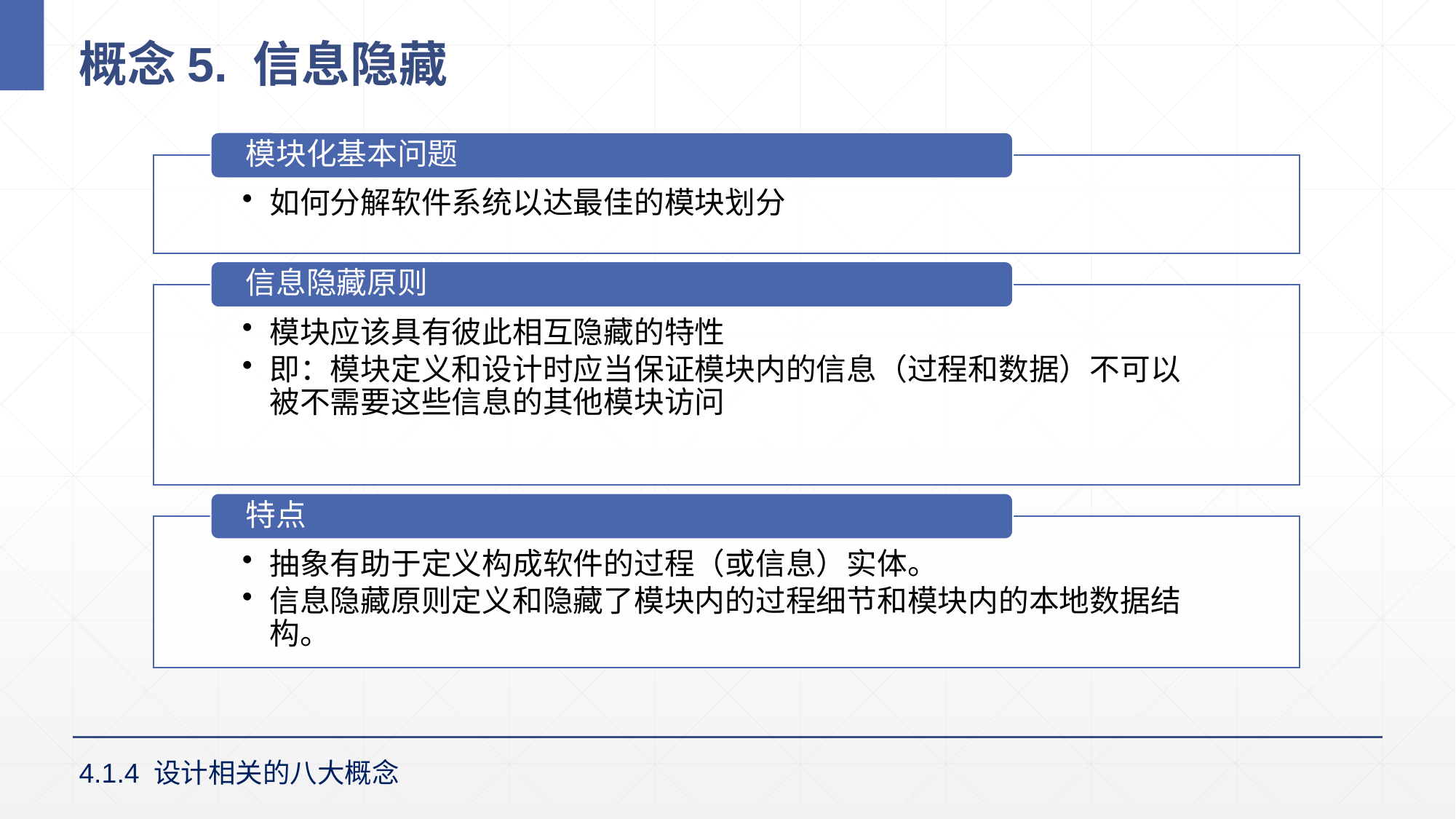

# 概念5. 信息隐藏
如何分解软件系统以达最佳的模块划分
模块化基本问题
模块应该具有彼此相互隐藏的特性
即：模块定义和设计时应当保证模块内的信息（过程和数据）不可以被不需要这些信息的其他模块访问
信息隐藏原则
抽象有助于定义构成软件的过程（或信息）实体。
信息隐藏原则定义和隐藏了模块内的过程细节和模块内的本地数据结构。
特点
4.1.4 设计相关的八大概念